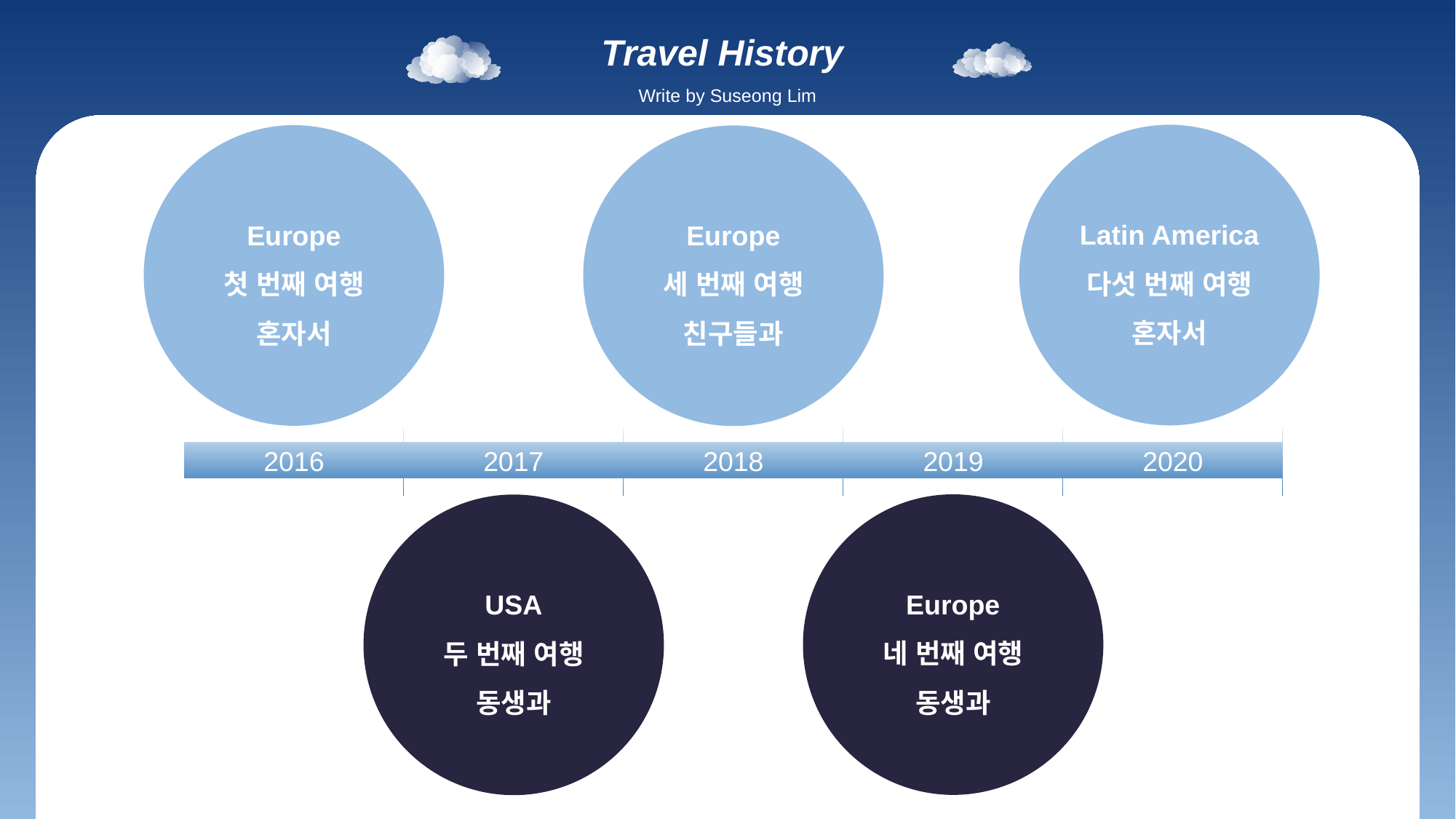

Travel History
Write by Suseong Lim

Latin America
다섯 번째 여행
혼자서
Europe
첫 번째 여행
혼자서
Europe
세 번째 여행
친구들과
2016
2017
2018
2019
2020
Europe
네 번째 여행
동생과
USA
두 번째 여행
동생과